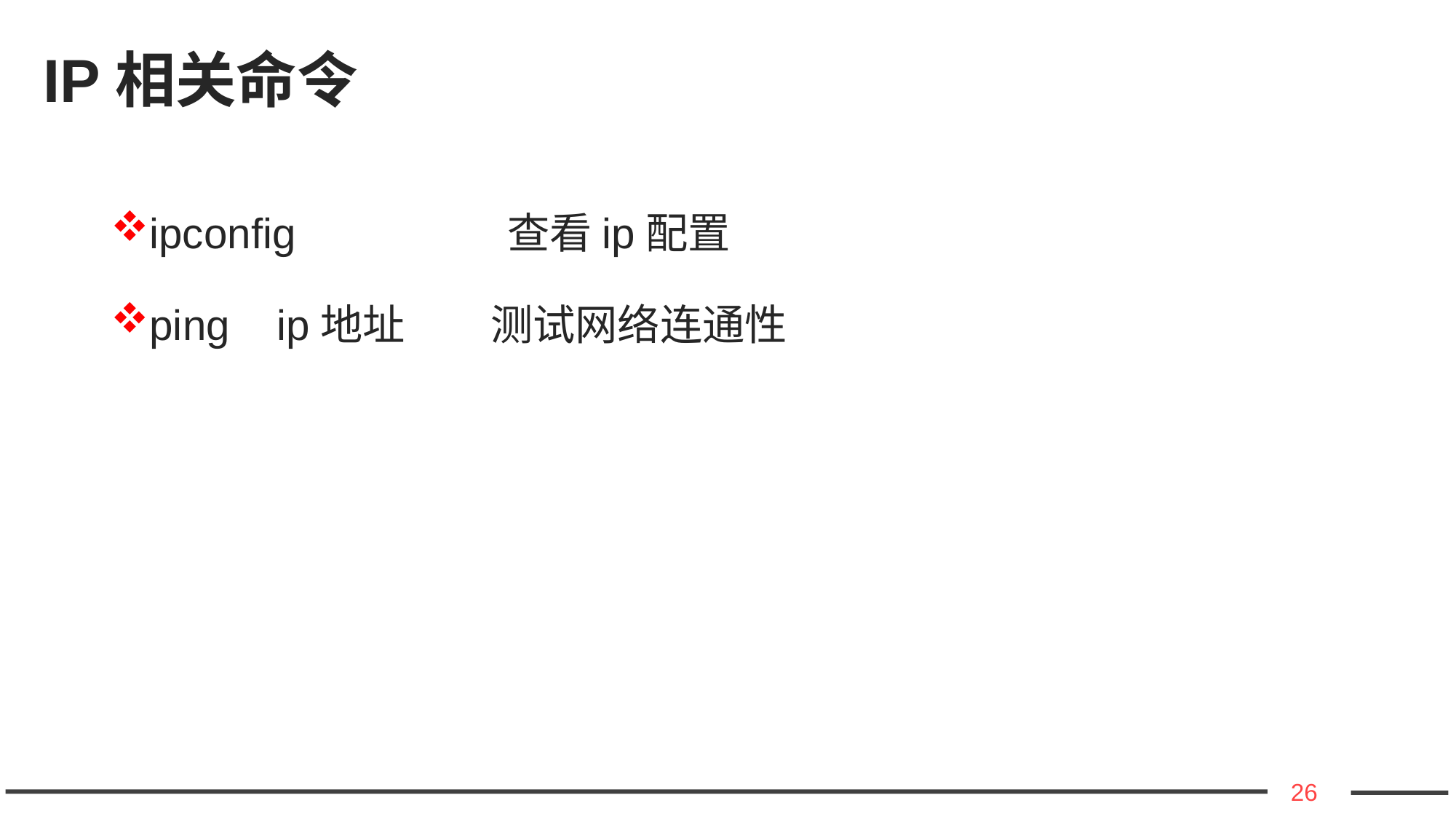

# IP相关命令
ipconfig                 查看ip配置
ping    ip地址         测试网络连通性